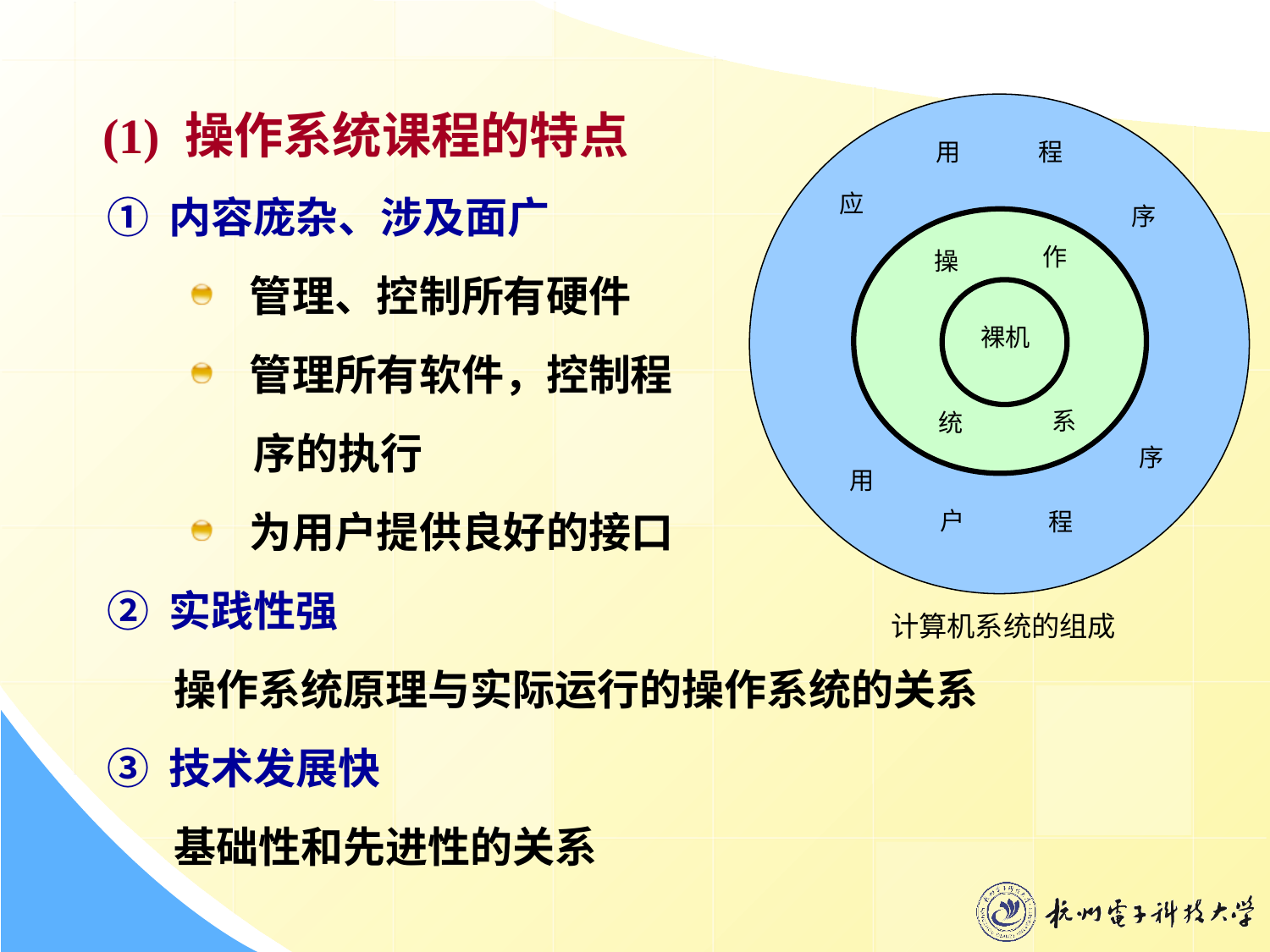

(1) 操作系统课程的特点

用
程
应
序

作
操

裸机
系
统
序
用
户
程
计算机系统的组成
① 内容庞杂、涉及面广
管理、控制所有硬件
管理所有软件，控制程
      序的执行
为用户提供良好的接口
② 实践性强
      操作系统原理与实际运行的操作系统的关系
③ 技术发展快
      基础性和先进性的关系